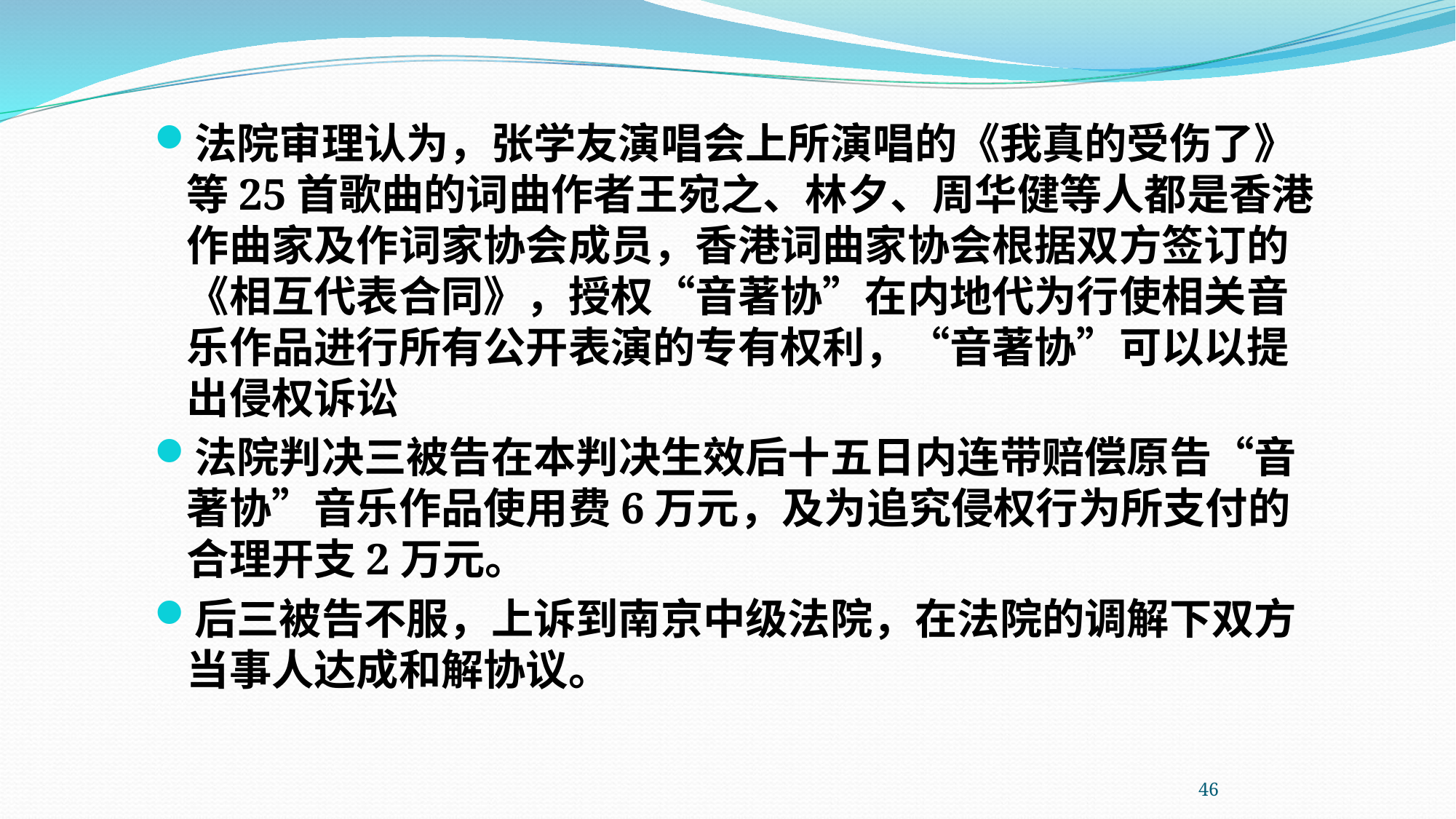

法院审理认为，张学友演唱会上所演唱的《我真的受伤了》等25首歌曲的词曲作者王宛之、林夕、周华健等人都是香港作曲家及作词家协会成员，香港词曲家协会根据双方签订的《相互代表合同》，授权“音著协”在内地代为行使相关音乐作品进行所有公开表演的专有权利，“音著协”可以以提出侵权诉讼
法院判决三被告在本判决生效后十五日内连带赔偿原告“音著协”音乐作品使用费6万元，及为追究侵权行为所支付的合理开支2万元。
后三被告不服，上诉到南京中级法院，在法院的调解下双方当事人达成和解协议。
46